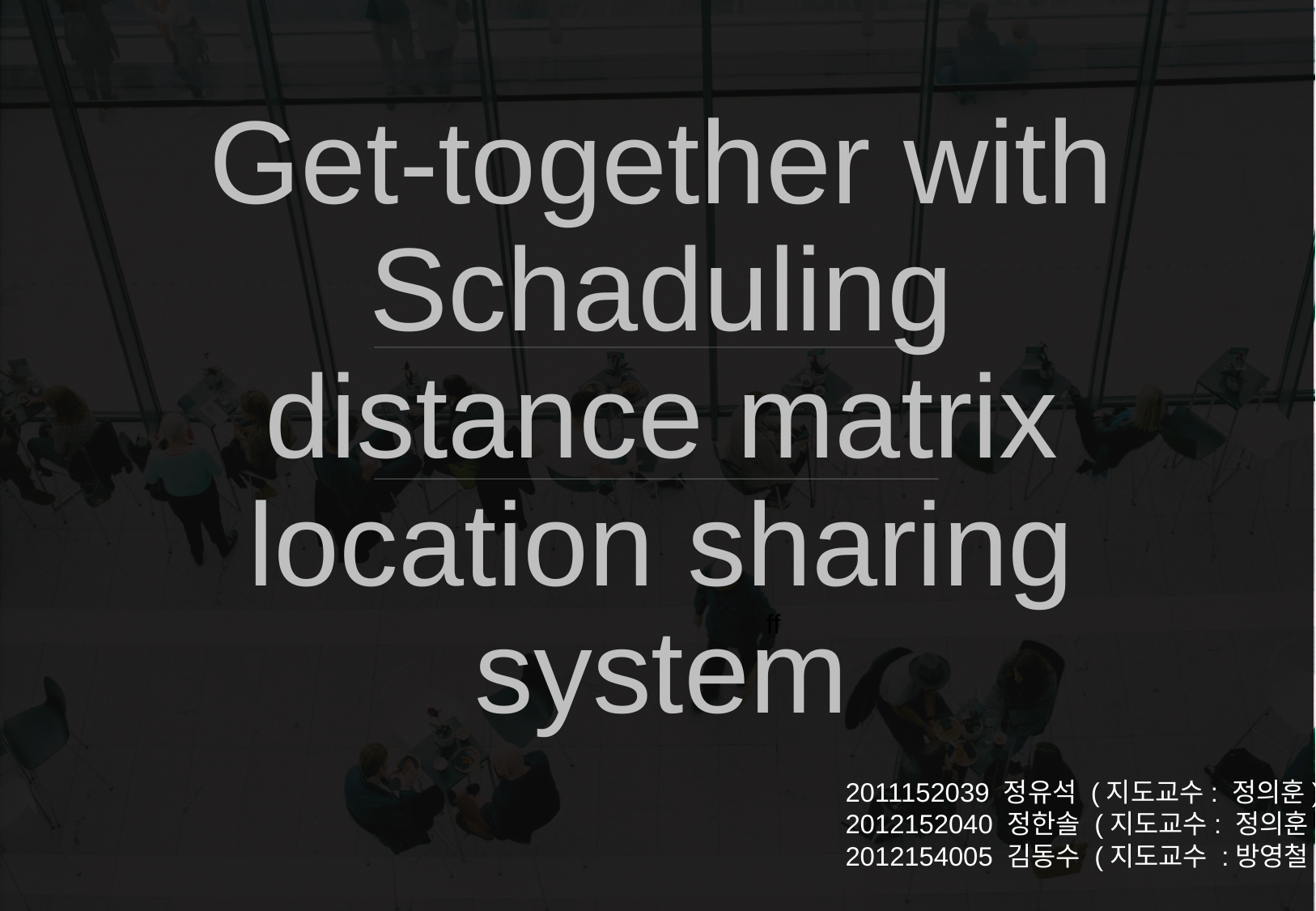

# Get-together with Schaduling distance matrix location sharing system
ff
2011152039 정유석 (지도교수: 정의훈)
2012152040 정한솔 (지도교수: 정의훈)
2012154005 김동수 (지도교수 :방영철)